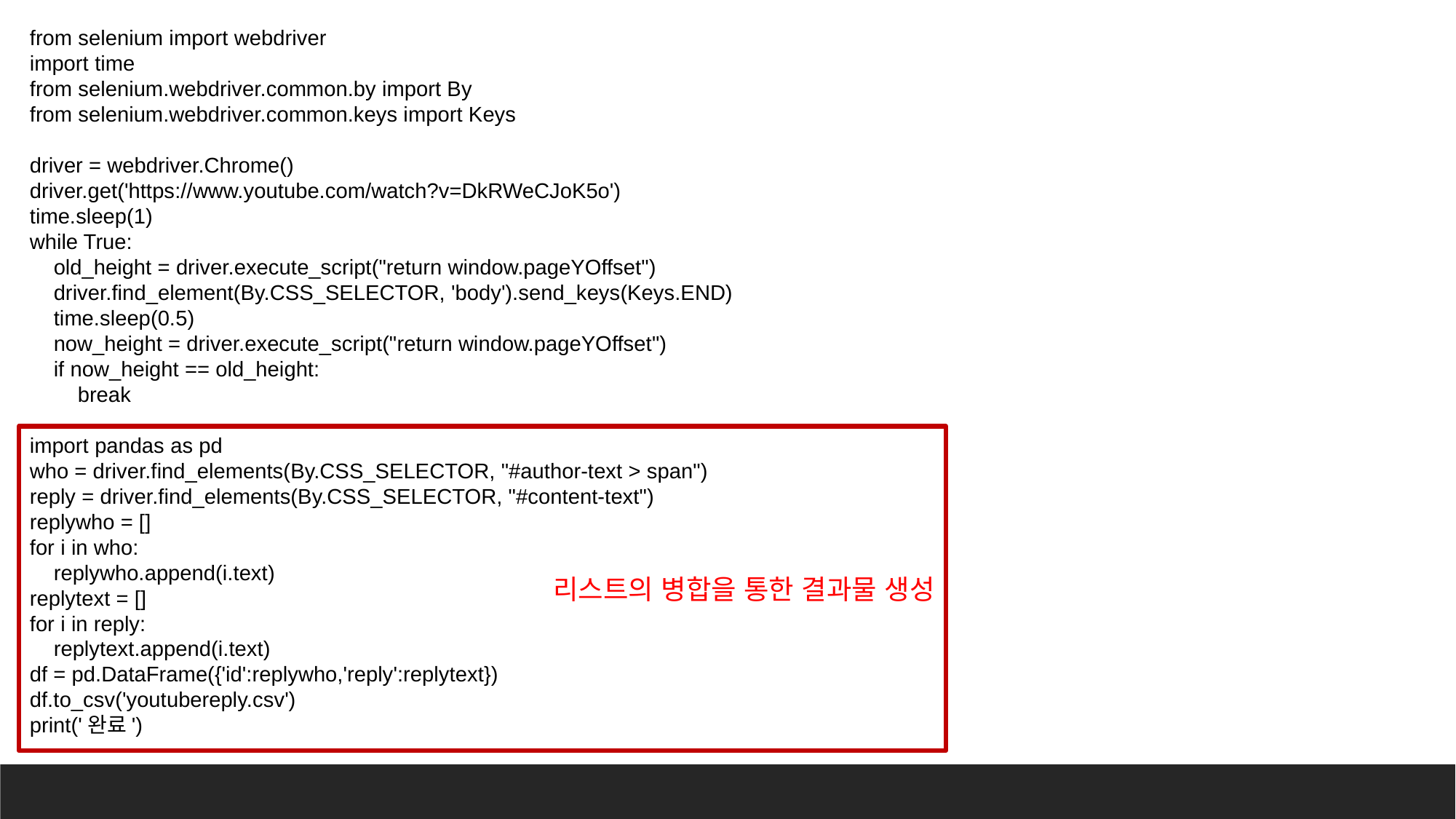

from selenium import webdriver
import time
from selenium.webdriver.common.by import By
from selenium.webdriver.common.keys import Keys

driver = webdriver.Chrome()
driver.get('https://www.youtube.com/watch?v=DkRWeCJoK5o')
time.sleep(1)
while True:
    old_height = driver.execute_script("return window.pageYOffset")
    driver.find_element(By.CSS_SELECTOR, 'body').send_keys(Keys.END)
    time.sleep(0.5)
    now_height = driver.execute_script("return window.pageYOffset")
    if now_height == old_height:
        break

import pandas as pd
who = driver.find_elements(By.CSS_SELECTOR, "#author-text > span")
reply = driver.find_elements(By.CSS_SELECTOR, "#content-text")
replywho = []
for i in who:
    replywho.append(i.text)
replytext = []
for i in reply:
    replytext.append(i.text)
df = pd.DataFrame({'id':replywho,'reply':replytext})
df.to_csv('youtubereply.csv')
print('완료')
#

리스트의 병합을 통한 결과물 생성